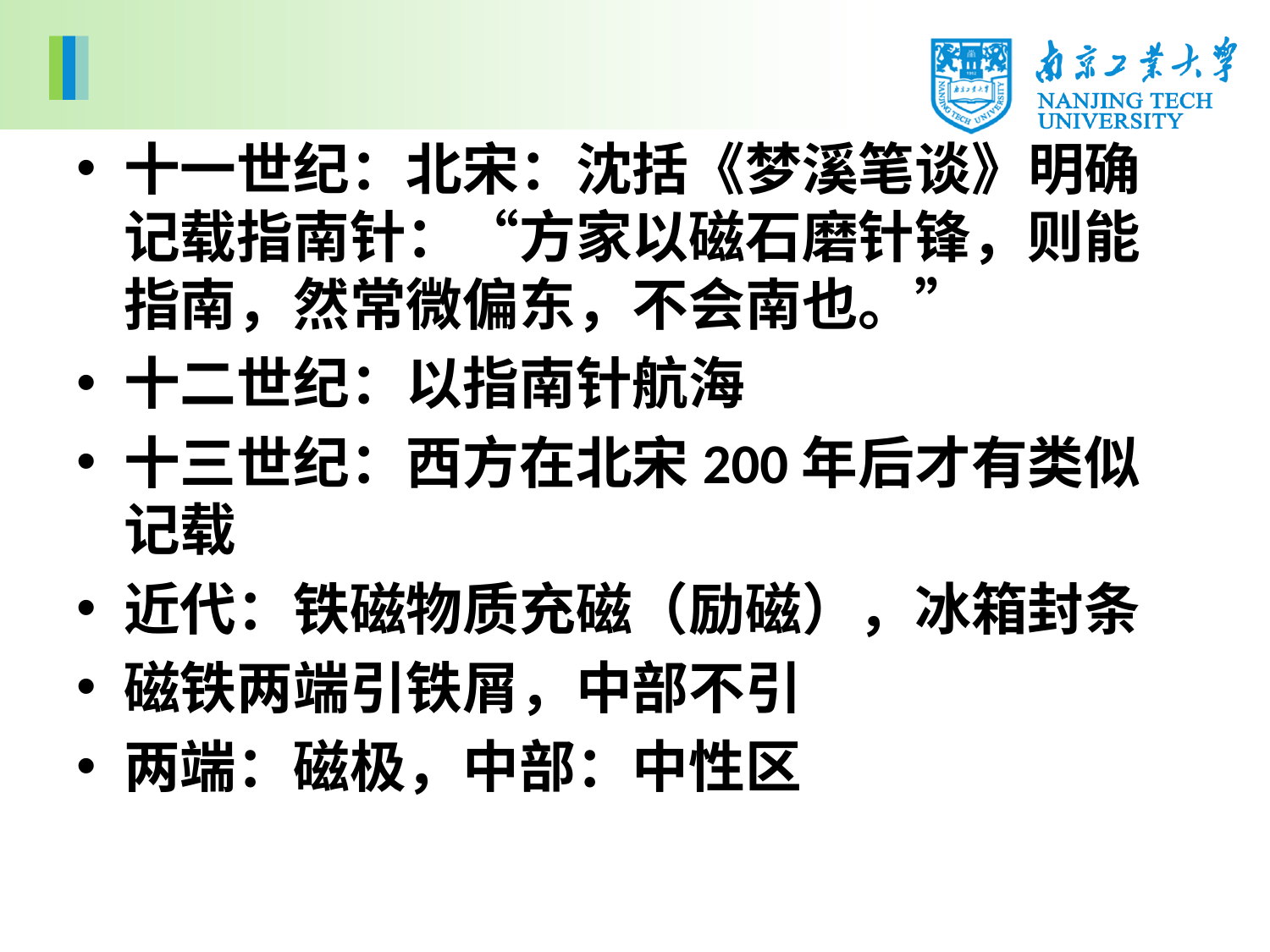

十一世纪：北宋：沈括《梦溪笔谈》明确记载指南针：“方家以磁石磨针锋，则能指南，然常微偏东，不会南也。”
十二世纪：以指南针航海
十三世纪：西方在北宋200年后才有类似记载
近代：铁磁物质充磁（励磁），冰箱封条
磁铁两端引铁屑，中部不引
两端：磁极，中部：中性区